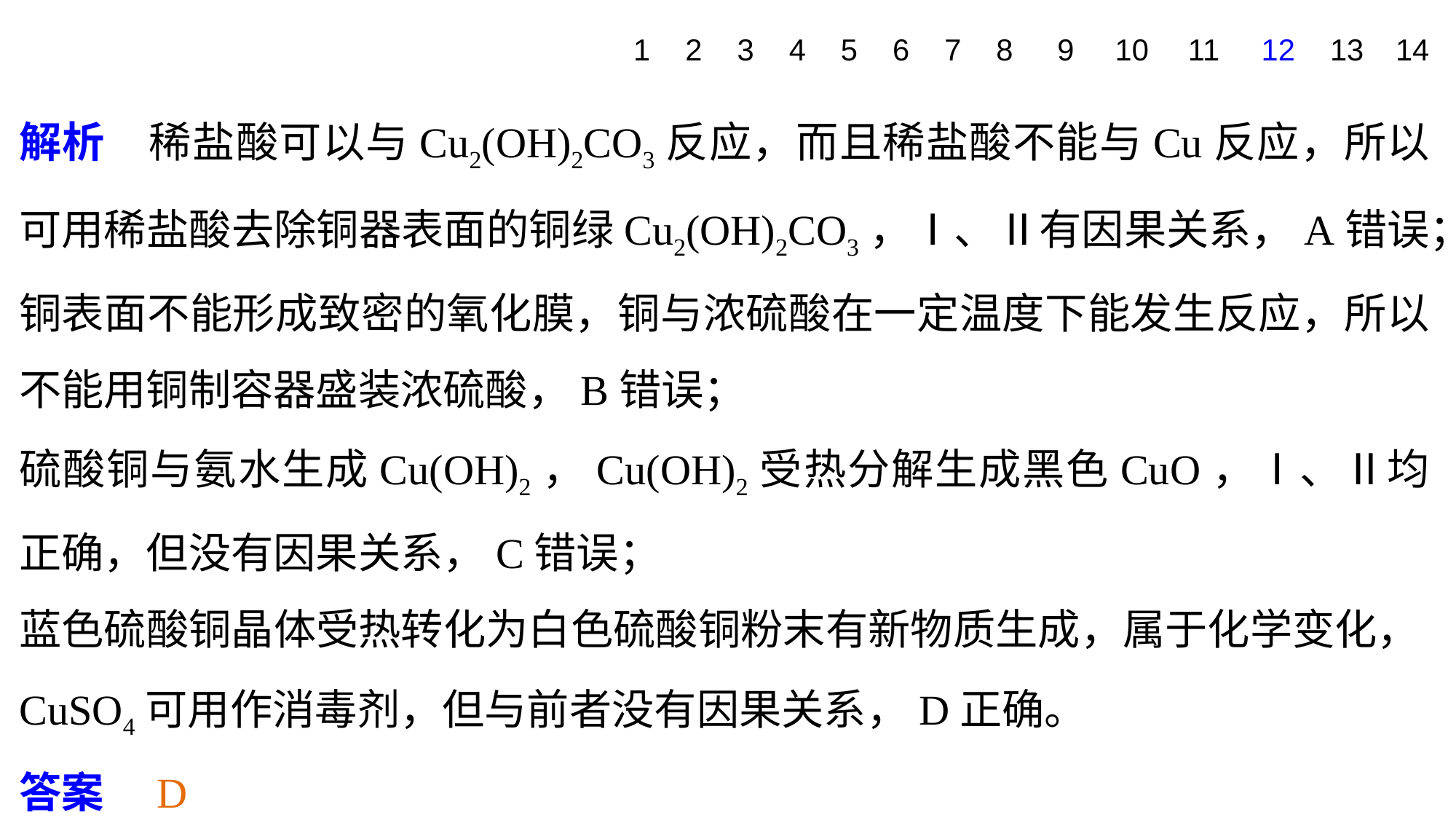

1
2
3
4
5
6
7
8
9
10
11
12
13
14
解析　稀盐酸可以与Cu2(OH)2CO3反应，而且稀盐酸不能与Cu反应，所以可用稀盐酸去除铜器表面的铜绿Cu2(OH)2CO3，Ⅰ、Ⅱ有因果关系，A错误；
铜表面不能形成致密的氧化膜，铜与浓硫酸在一定温度下能发生反应，所以不能用铜制容器盛装浓硫酸，B错误；
硫酸铜与氨水生成Cu(OH)2，Cu(OH)2受热分解生成黑色CuO，Ⅰ、Ⅱ均正确，但没有因果关系，C错误；
蓝色硫酸铜晶体受热转化为白色硫酸铜粉末有新物质生成，属于化学变化，CuSO4可用作消毒剂，但与前者没有因果关系，D正确。
答案　D